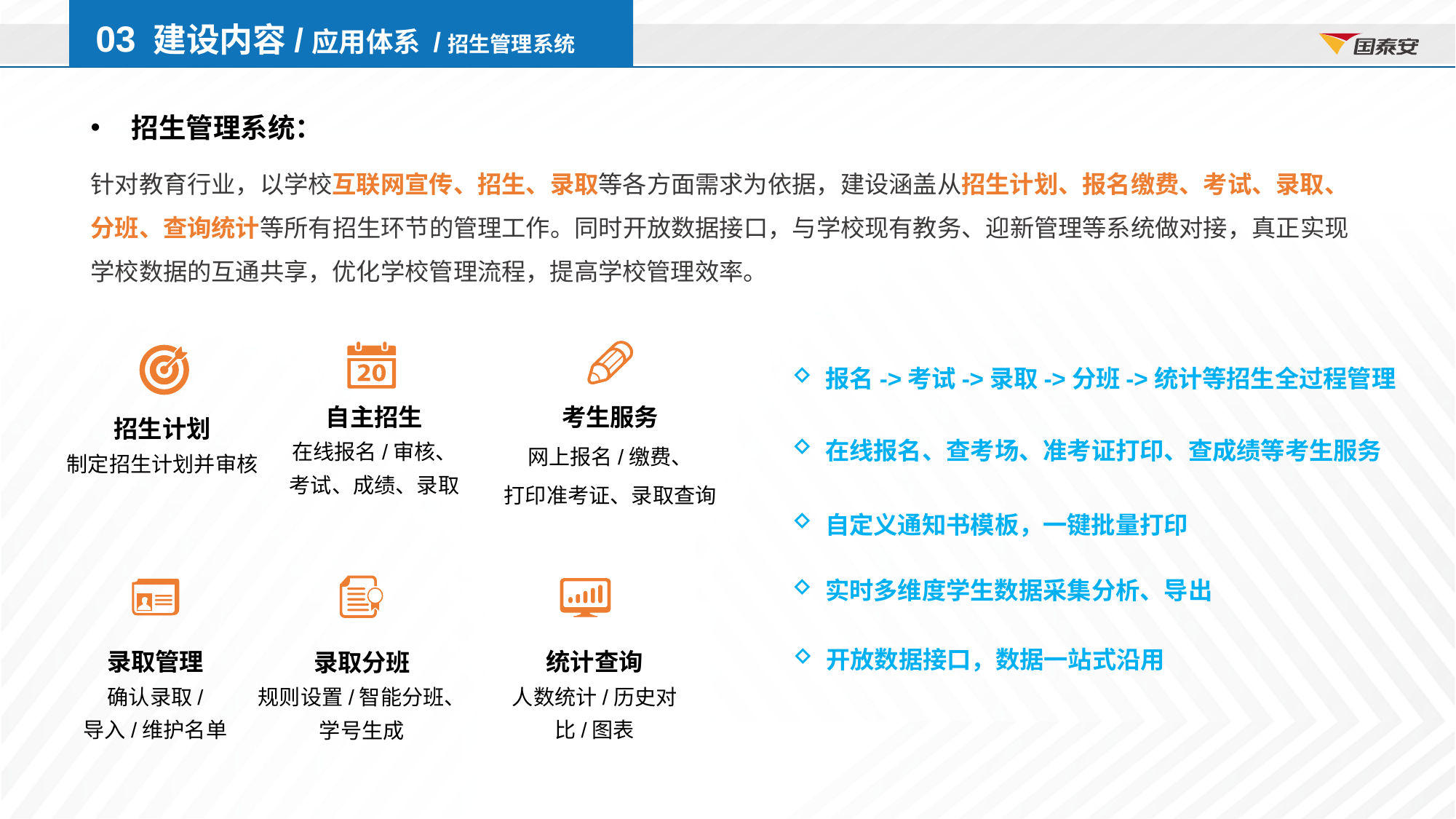

03 建设内容/应用体系 /招生管理系统
招生管理系统：
针对教育行业，以学校互联网宣传、招生、录取等各方面需求为依据，建设涵盖从招生计划、报名缴费、考试、录取、分班、查询统计等所有招生环节的管理工作。同时开放数据接口，与学校现有教务、迎新管理等系统做对接，真正实现学校数据的互通共享，优化学校管理流程，提高学校管理效率。

报名->考试->录取->分班->统计等招生全过程管理
自主招生
在线报名/审核、
考试、成绩、录取
考生服务
网上报名/缴费、
打印准考证、录取查询
招生计划
制定招生计划并审核
在线报名、查考场、准考证打印、查成绩等考生服务
自定义通知书模板，一键批量打印
实时多维度学生数据采集分析、导出

统计查询
人数统计/历史对比/图表
录取管理
确认录取/
导入/维护名单
录取分班
规则设置/智能分班、
学号生成
开放数据接口，数据一站式沿用